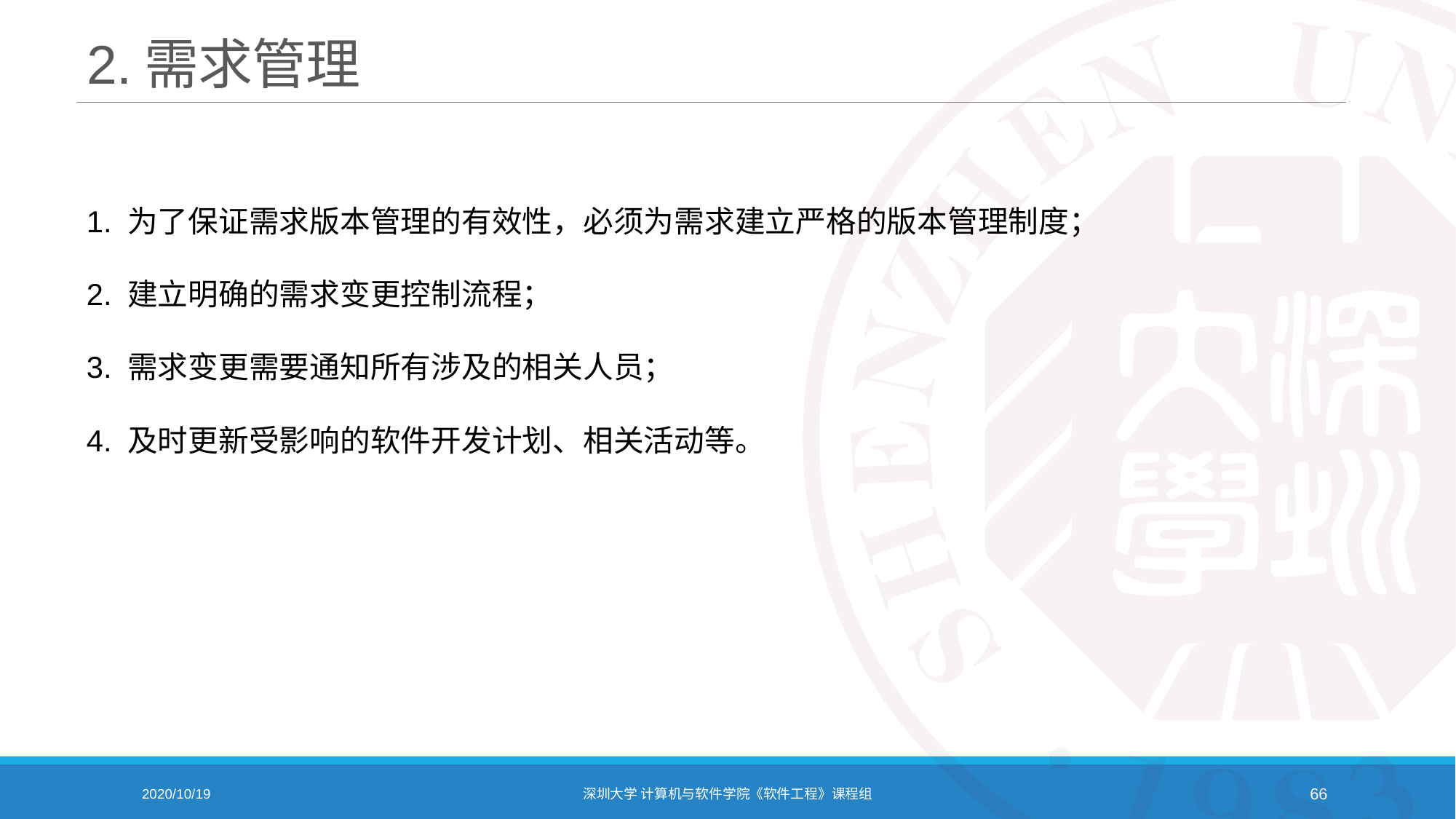

# 2.需求管理
1. 为了保证需求版本管理的有效性，必须为需求建立严格的版本管理制度；

2. 建立明确的需求变更控制流程；

3. 需求变更需要通知所有涉及的相关人员；

4. 及时更新受影响的软件开发计划、相关活动等。
2020/10/19
深圳大学 计算机与软件学院《软件工程》课程组
66